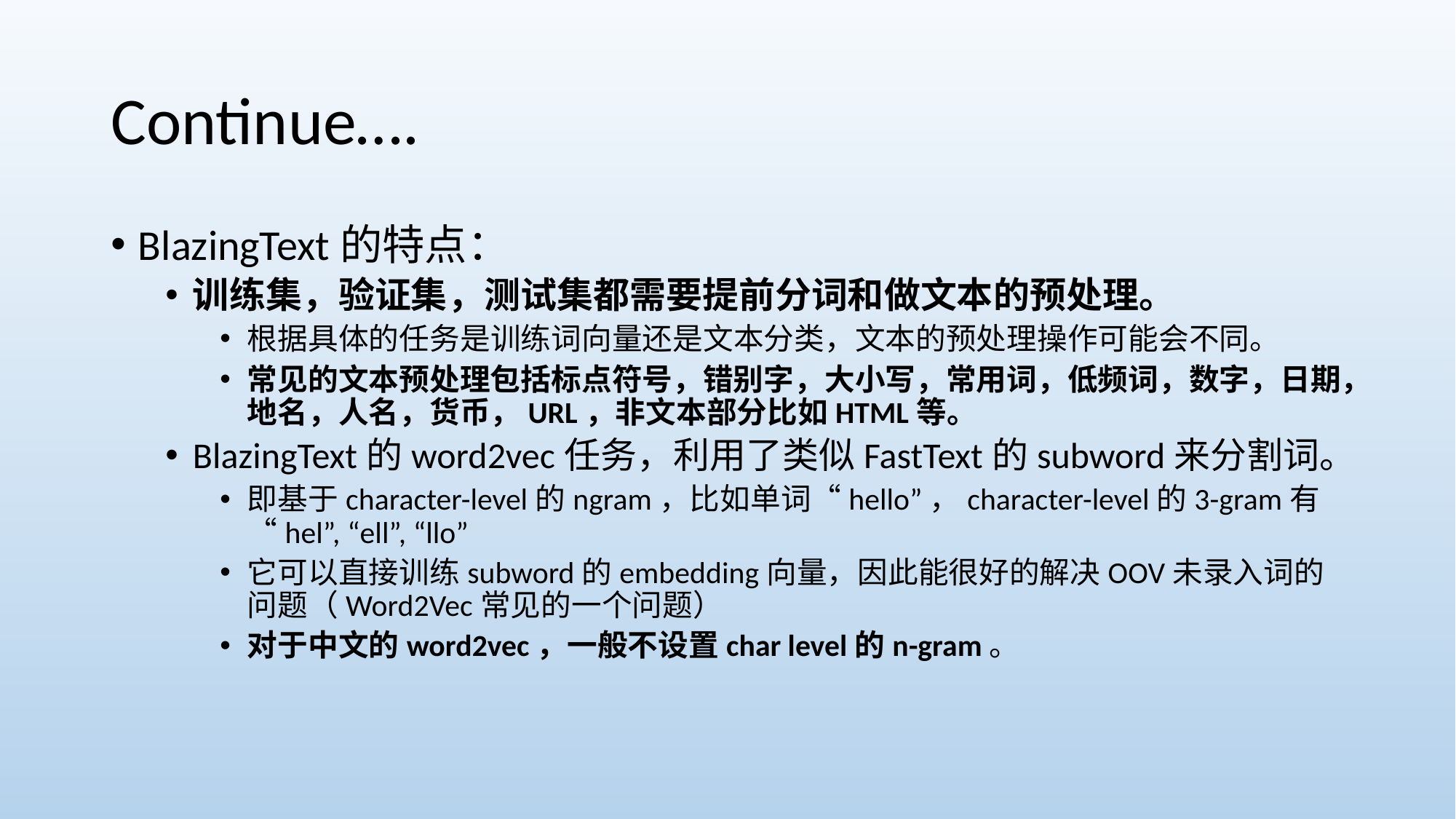

# Continue….
BlazingText的特点：
训练集，验证集，测试集都需要提前分词和做文本的预处理。
根据具体的任务是训练词向量还是文本分类，文本的预处理操作可能会不同。
常见的文本预处理包括标点符号，错别字，大小写，常用词，低频词，数字，日期，地名，人名，货币，URL，非文本部分比如HTML等。
BlazingText的word2vec任务，利用了类似FastText的subword来分割词。
即基于character-level的ngram，比如单词“hello”，character-level的3-gram有“hel”, “ell”, “llo”
它可以直接训练subword的embedding向量，因此能很好的解决OOV未录入词的问题（Word2Vec常见的一个问题）
对于中文的word2vec，一般不设置char level的n-gram。